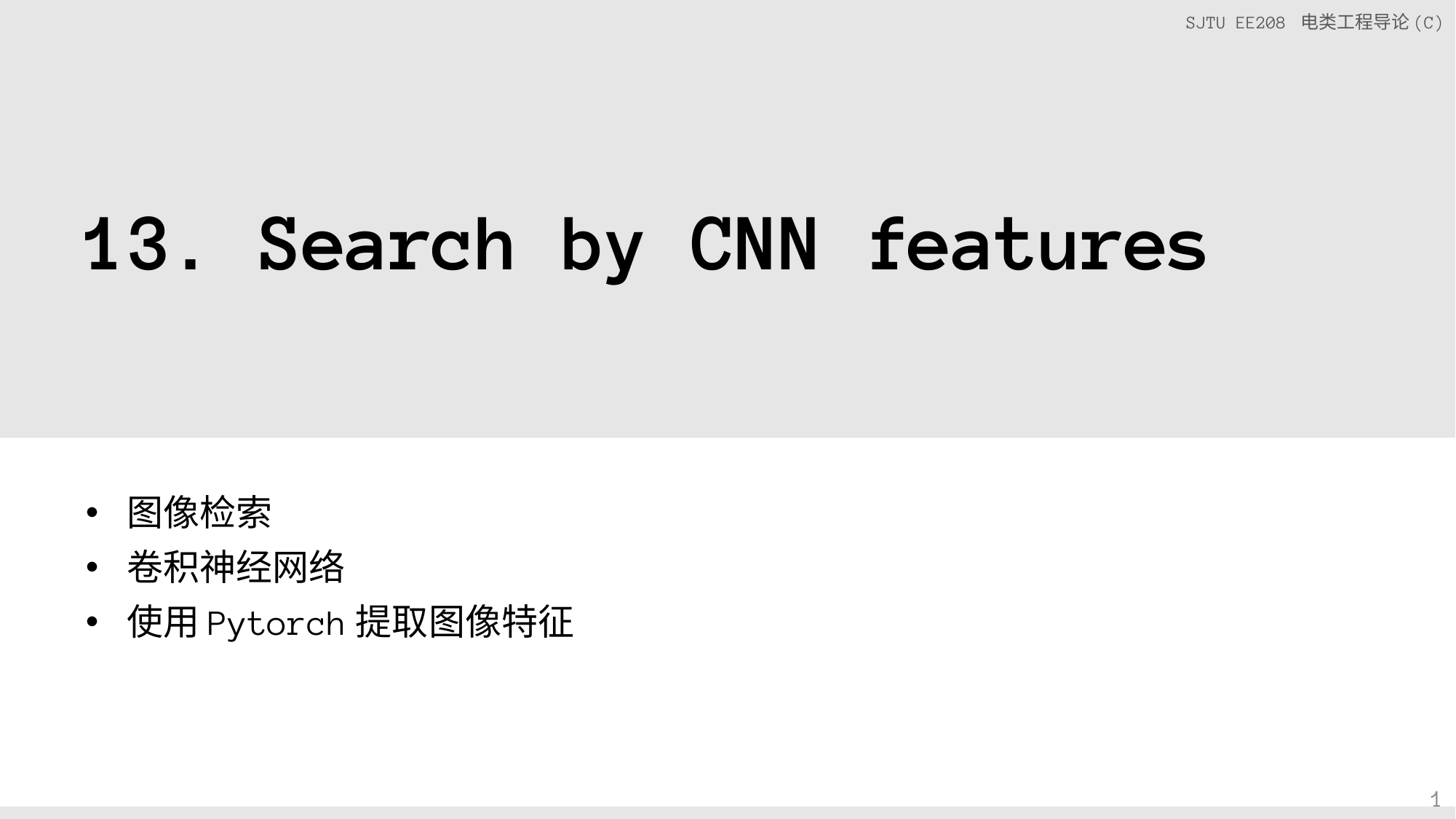

# 13. Search by CNN features
图像检索
卷积神经网络
使用Pytorch提取图像特征

1